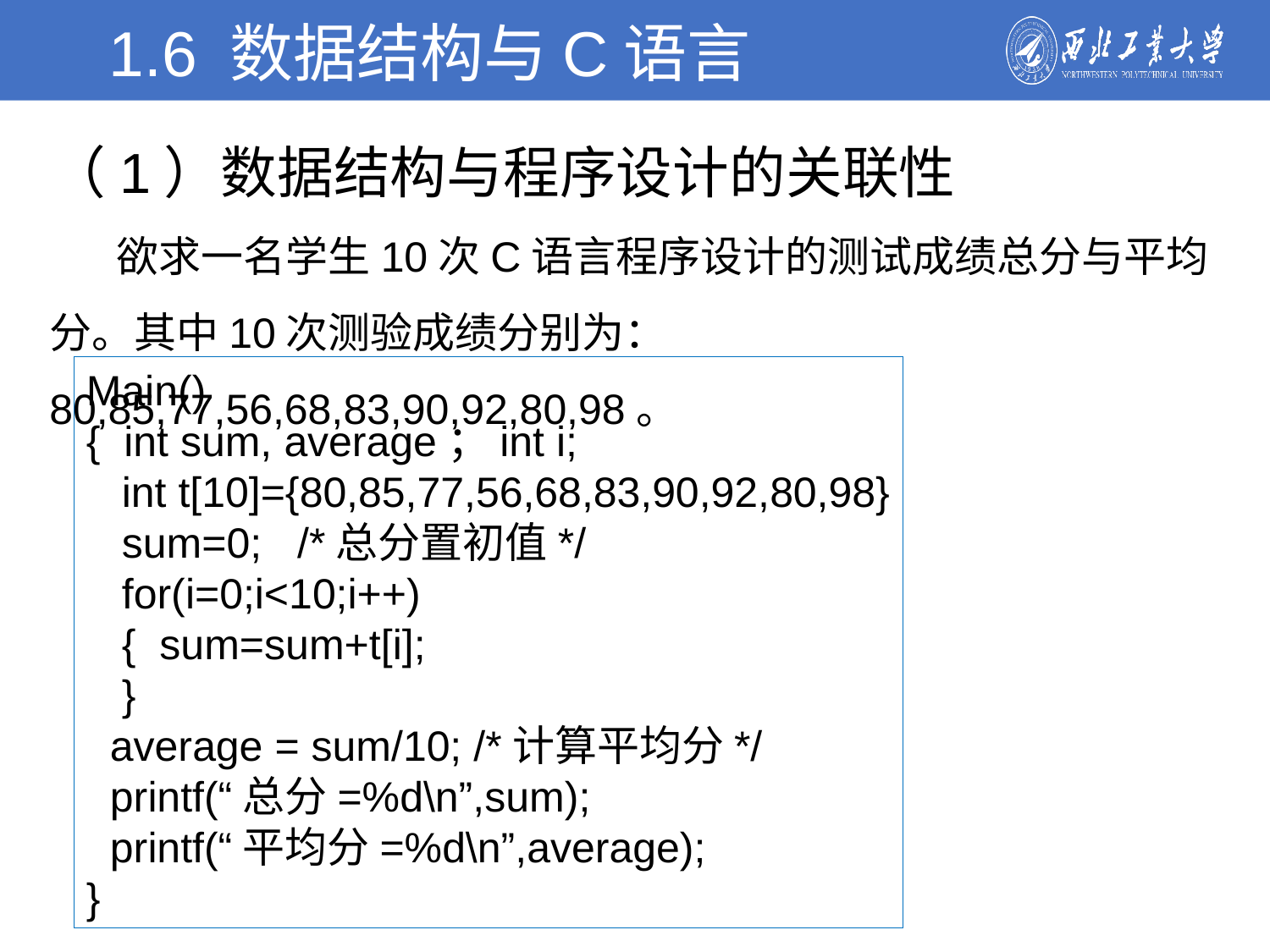

1.6 数据结构与C语言
（1）数据结构与程序设计的关联性
      欲求一名学生10次C语言程序设计的测试成绩总分与平均分。其中10次测验成绩分别为：80,85,77,56,68,83,90,92,80,98。
学校简介
Main()
{  int sum, average；int i;
   int t[10]={80,85,77,56,68,83,90,92,80,98}
   sum=0;   /*总分置初值*/
   for(i=0;i<10;i++)
   {  sum=sum+t[i];
   }
  average = sum/10; /*计算平均分*/
  printf(“总分=%d\n”,sum);
  printf(“平均分=%d\n”,average);
}
30